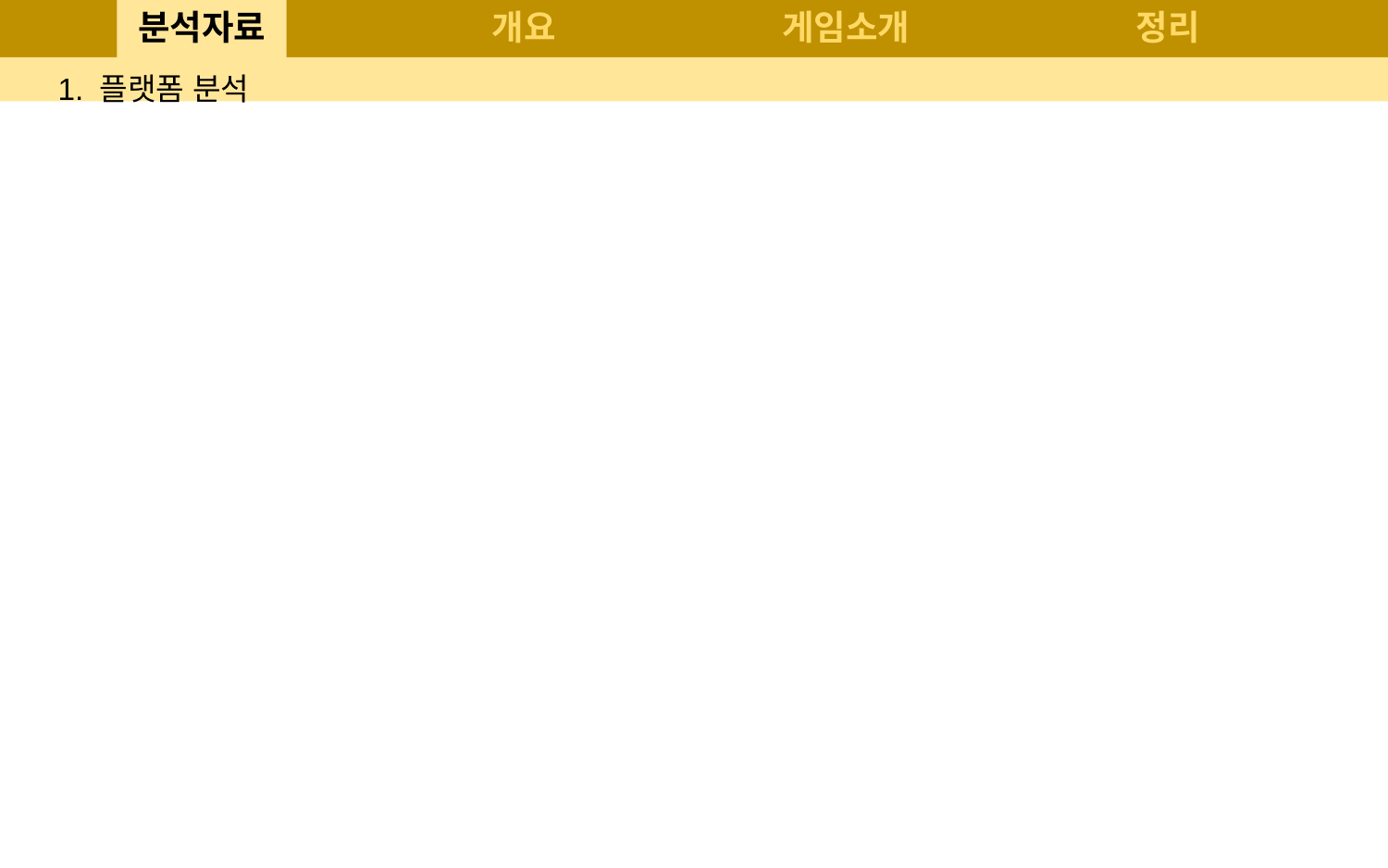

# 분석자료
개요
게임소개
정리
1. 플랫폼 분석